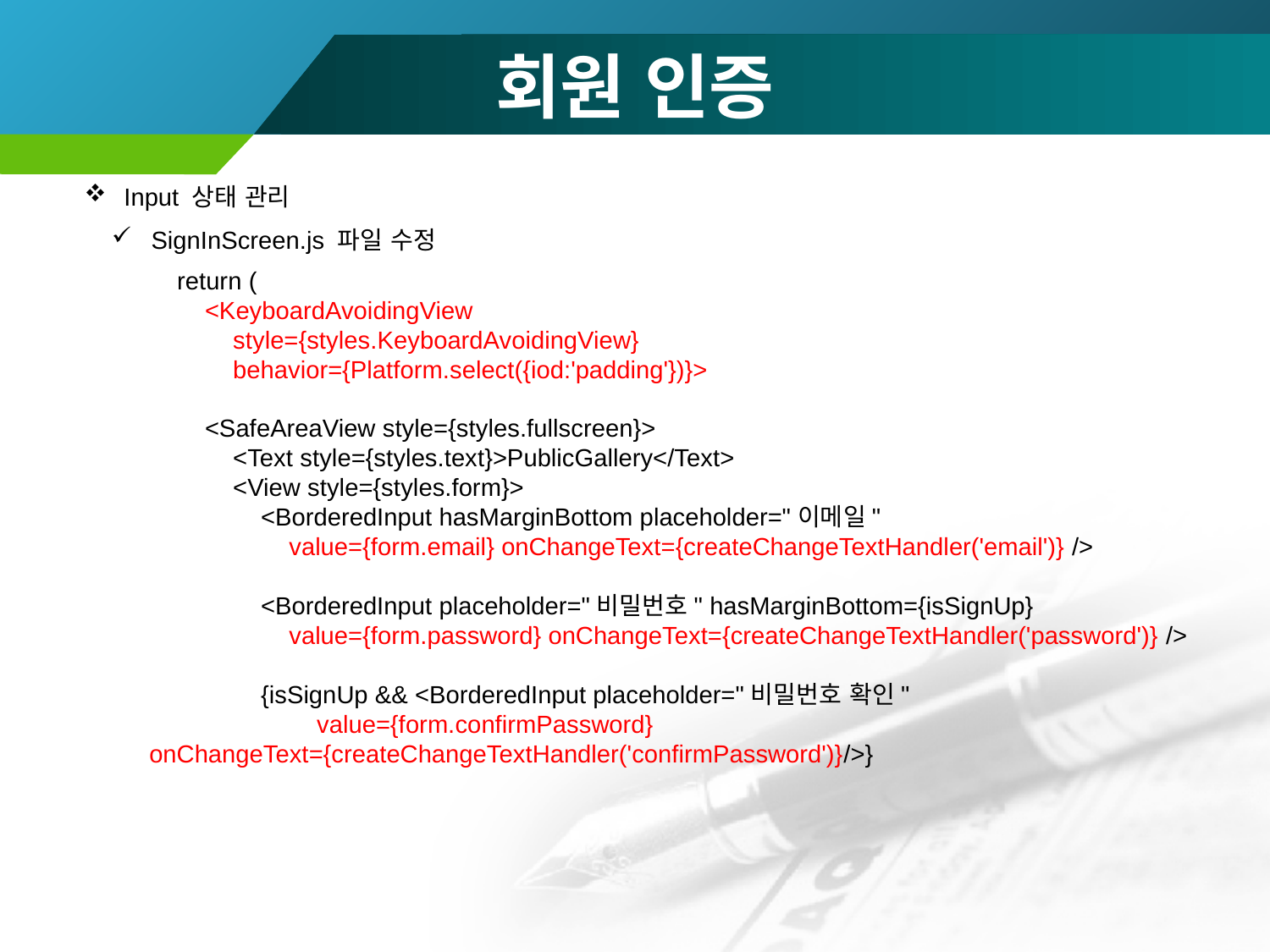

# 회원 인증
Input 상태 관리
SignInScreen.js 파일 수정
    return (
        <KeyboardAvoidingView
            style={styles.KeyboardAvoidingView}
            behavior={Platform.select({iod:'padding'})}>

        <SafeAreaView style={styles.fullscreen}>
            <Text style={styles.text}>PublicGallery</Text>
            <View style={styles.form}>
                <BorderedInput hasMarginBottom placeholder="이메일"
                    value={form.email} onChangeText={createChangeTextHandler('email')} />

                <BorderedInput placeholder="비밀번호" hasMarginBottom={isSignUp}
                    value={form.password} onChangeText={createChangeTextHandler('password')} />

                {isSignUp && <BorderedInput placeholder="비밀번호 확인"
                        value={form.confirmPassword} onChangeText={createChangeTextHandler('confirmPassword')}/>}